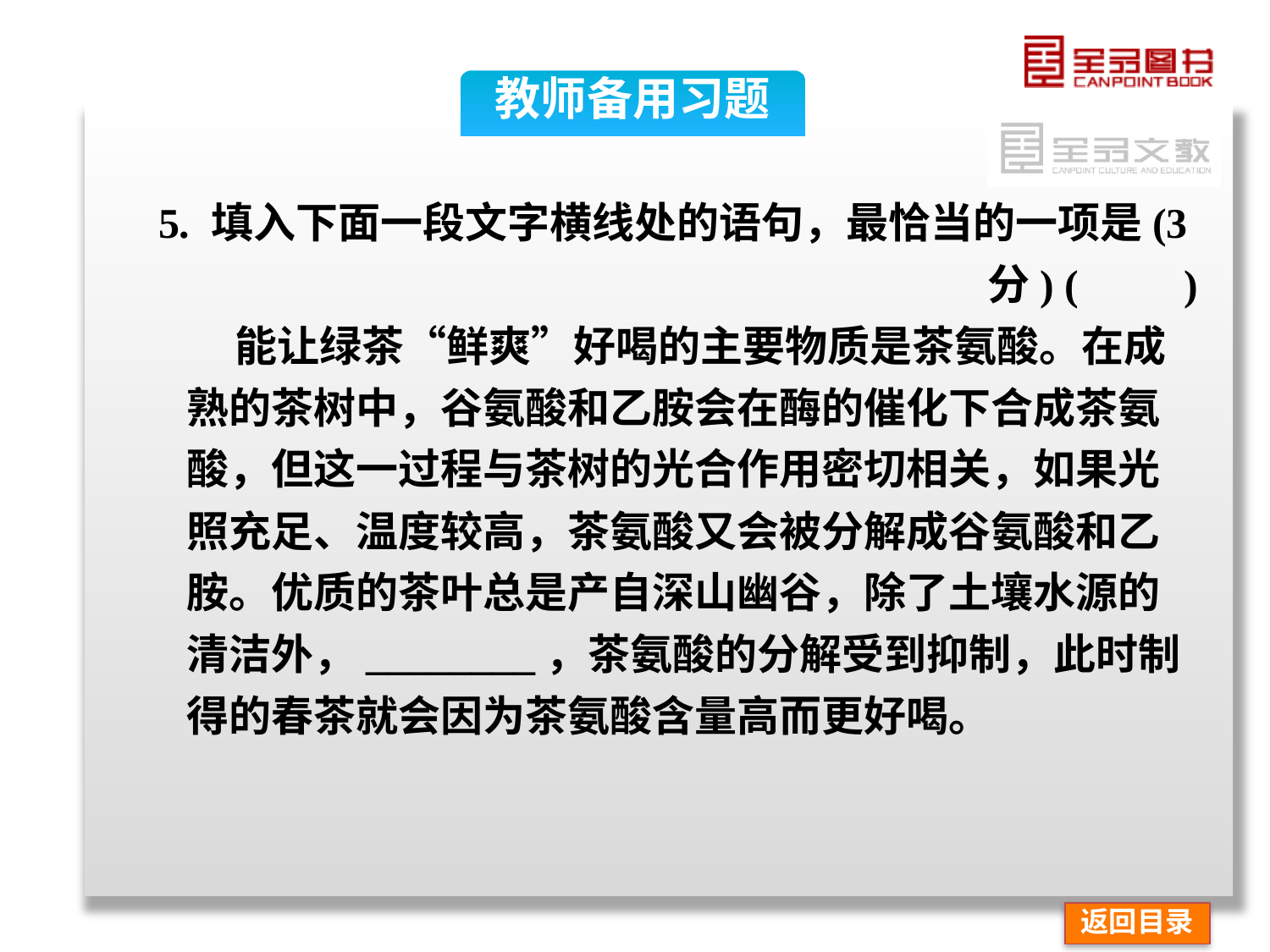

教师备用习题
5. 填入下面一段文字横线处的语句，最恰当的一项是(3分) (　　)
    能让绿茶“鲜爽”好喝的主要物质是茶氨酸。在成熟的茶树中，谷氨酸和乙胺会在酶的催化下合成茶氨酸，但这一过程与茶树的光合作用密切相关，如果光照充足、温度较高，茶氨酸又会被分解成谷氨酸和乙胺。优质的茶叶总是产自深山幽谷，除了土壤水源的清洁外，________，茶氨酸的分解受到抑制，此时制得的春茶就会因为茶氨酸含量高而更好喝。
返回目录